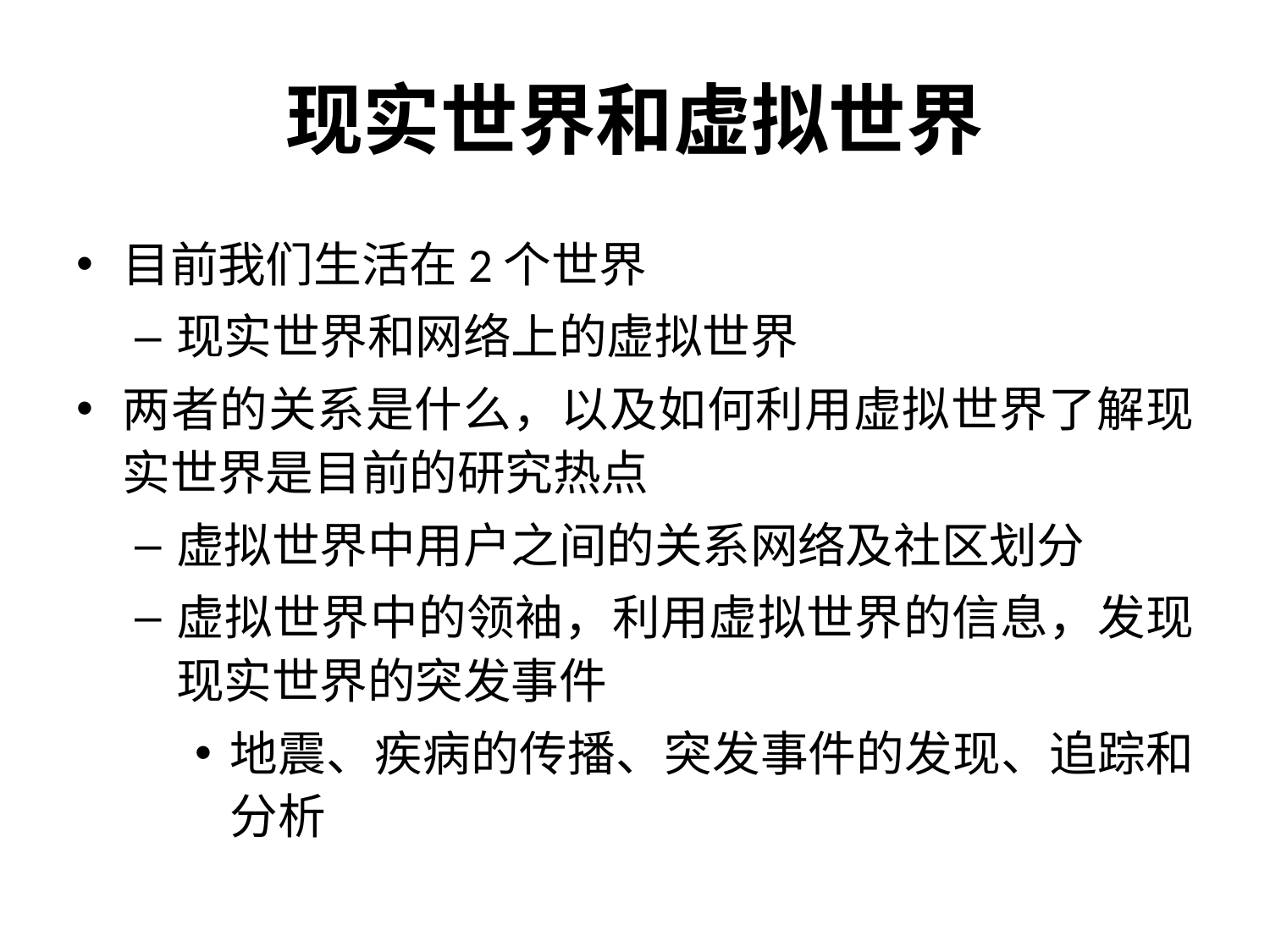

# 现实世界和虚拟世界
目前我们生活在2个世界
现实世界和网络上的虚拟世界
两者的关系是什么，以及如何利用虚拟世界了解现实世界是目前的研究热点
虚拟世界中用户之间的关系网络及社区划分
虚拟世界中的领袖，利用虚拟世界的信息，发现现实世界的突发事件
地震、疾病的传播、突发事件的发现、追踪和分析